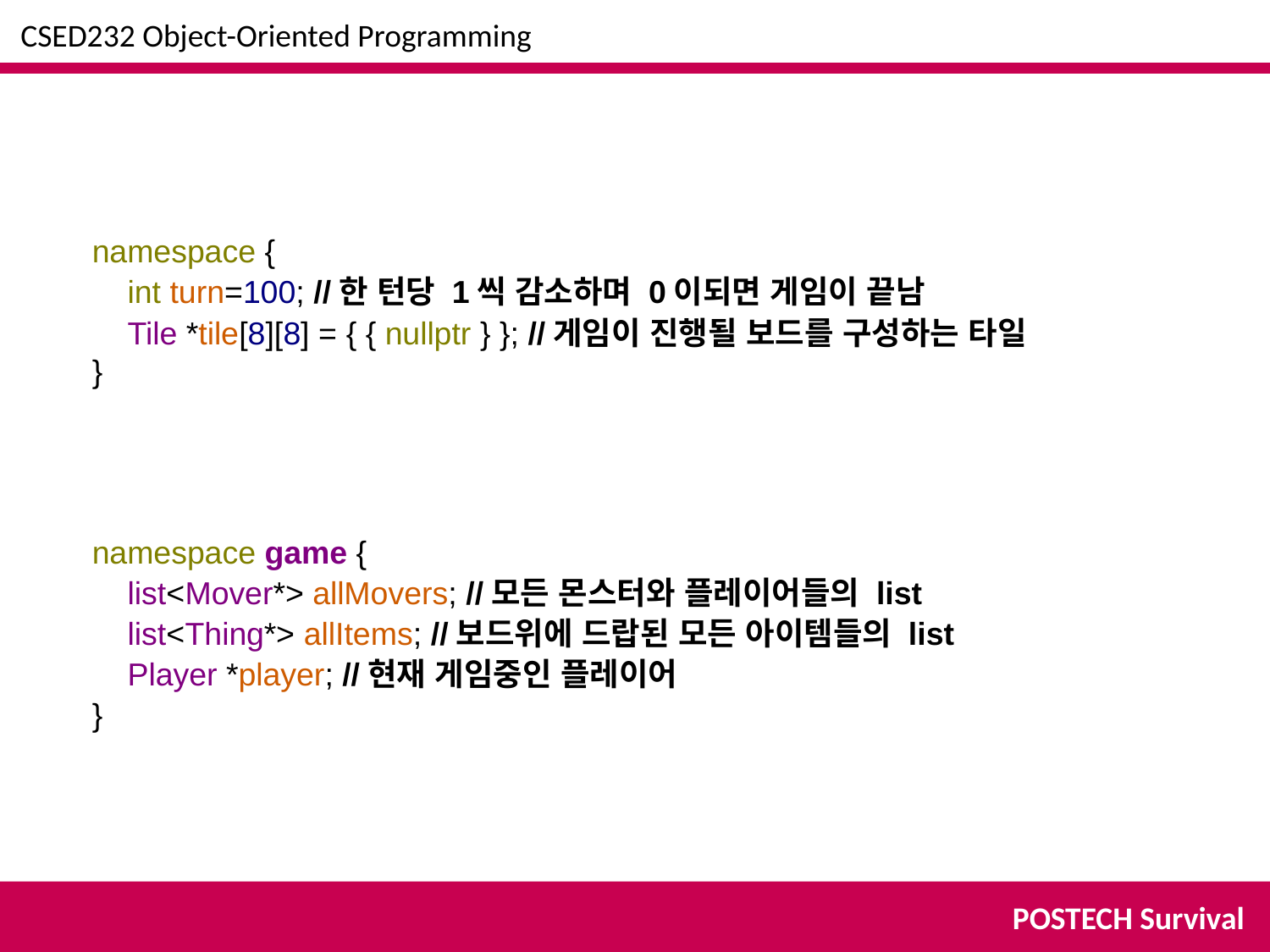

CSED232 Object-Oriented Programming
namespace {
    int turn=100; //한 턴당 1씩 감소하며 0이되면 게임이 끝남
    Tile *tile[8][8] = { { nullptr } }; //게임이 진행될 보드를 구성하는 타일
}
namespace game {
    list<Mover*> allMovers; //모든 몬스터와 플레이어들의 list
    list<Thing*> allItems; //보드위에 드랍된 모든 아이템들의 list
    Player *player; //현재 게임중인 플레이어
}

POSTECH Survival